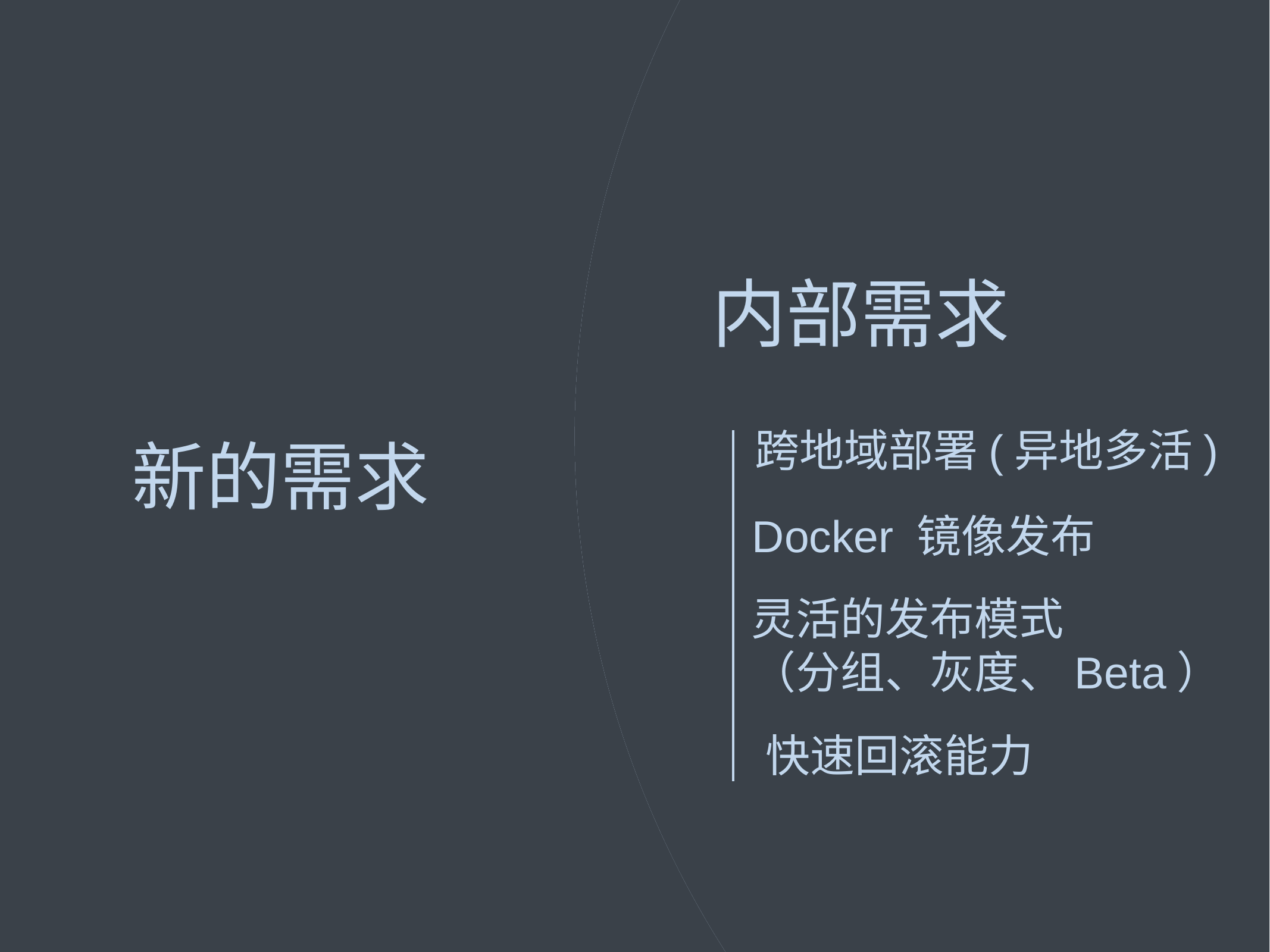

外部需求
全架构支持

HTTPS 接入（SSL配置）
安全可靠

内部需求
跨地域部署(异地多活)

Docker 镜像发布
灵活的发布模式
（分组、灰度、Beta）
快速回滚能力
新的需求